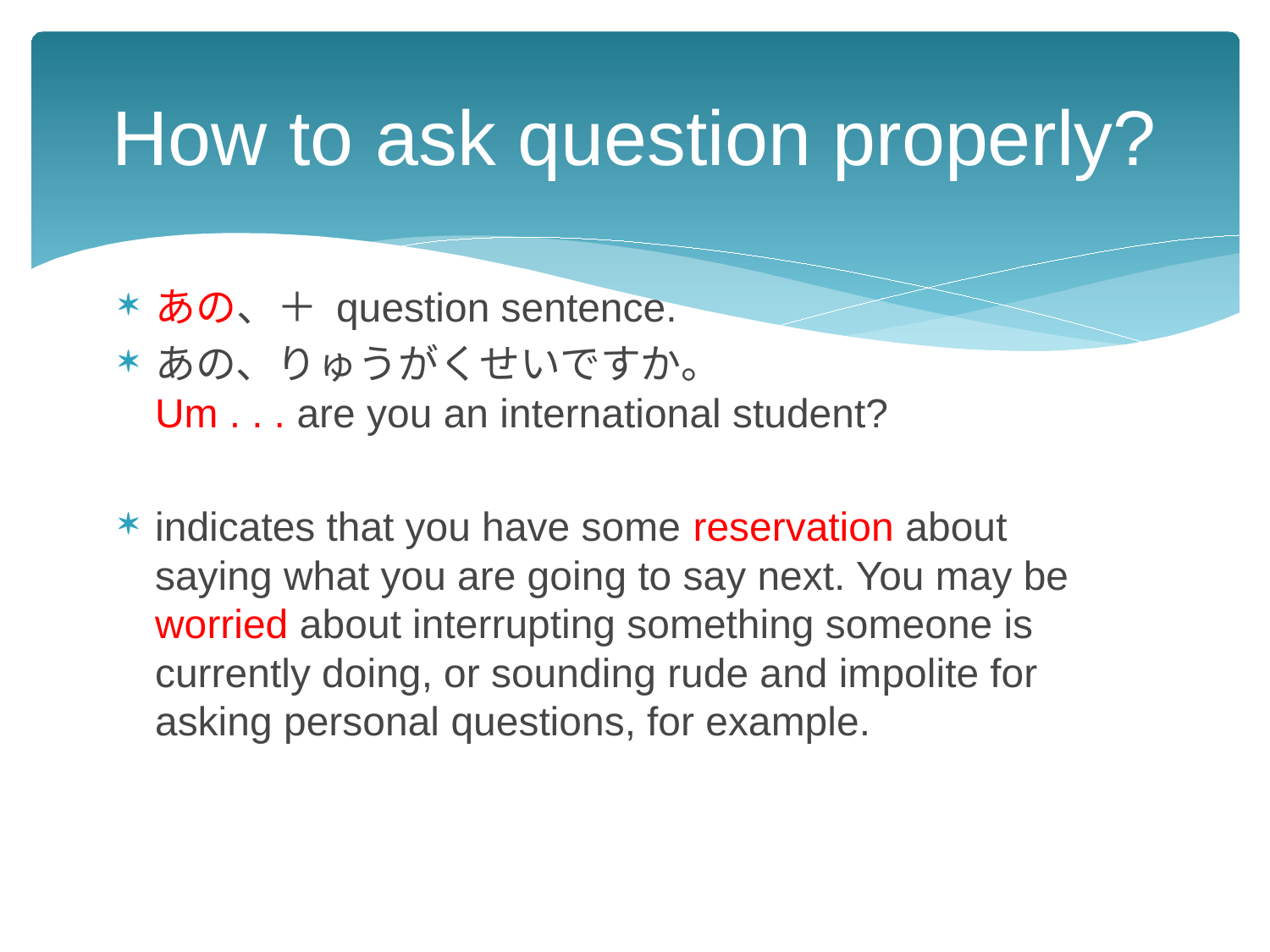

# How to ask question properly?
あの、＋ question sentence.
あの、りゅうがくせいですか。
Um . . . are you an international student?

indicates that you have some reservation about saying what you are going to say next. You may be worried about interrupting something someone is currently doing, or sounding rude and impolite for asking personal questions, for example.